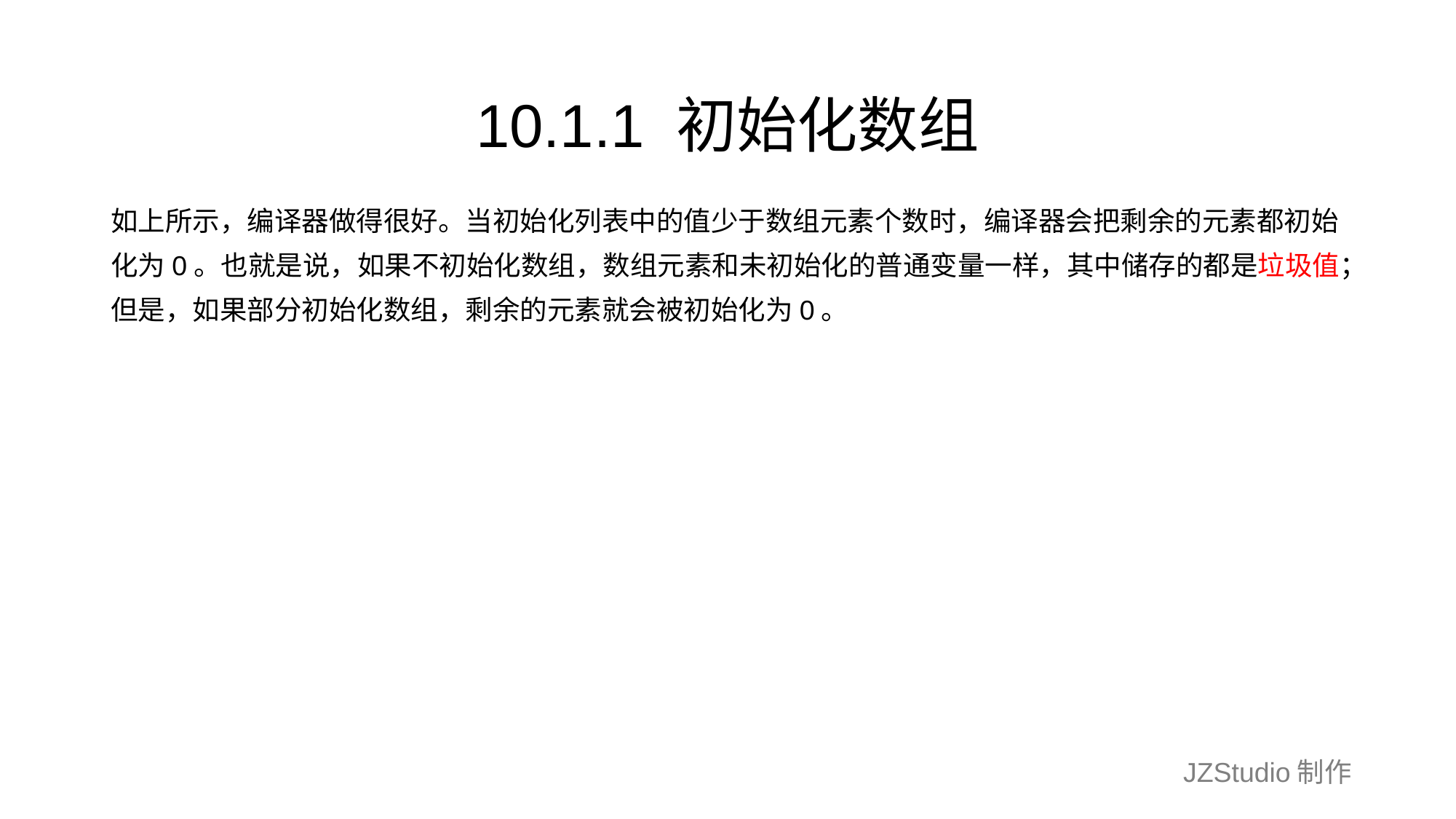

# 10.1.1 初始化数组
如上所示，编译器做得很好。当初始化列表中的值少于数组元素个数时，编译器会把剩余的元素都初始
化为0。也就是说，如果不初始化数组，数组元素和未初始化的普通变量一样，其中储存的都是垃圾值；
但是，如果部分初始化数组，剩余的元素就会被初始化为0。